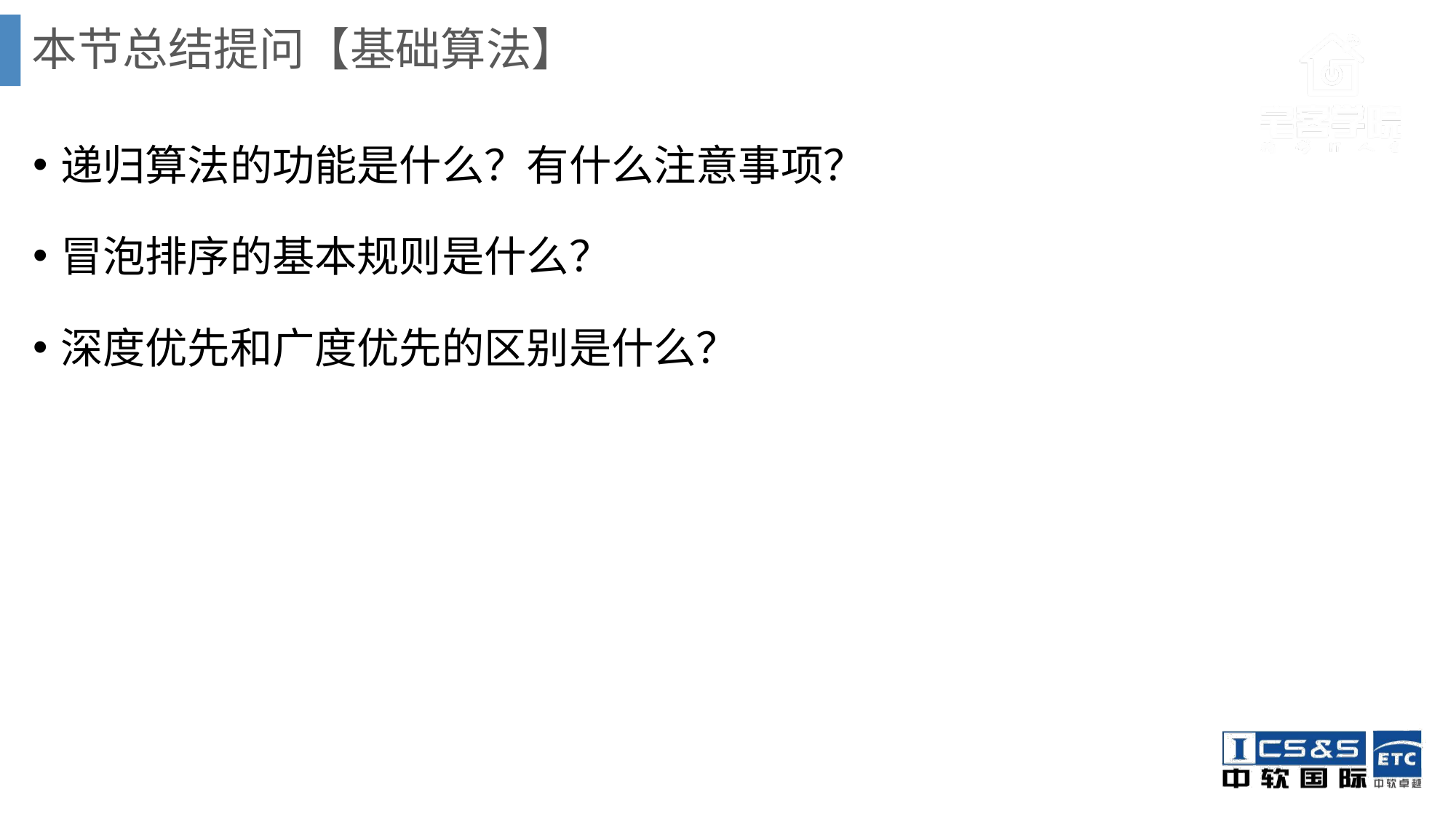

# 本节总结提问【基础算法】
递归算法的功能是什么？有什么注意事项？
冒泡排序的基本规则是什么？
深度优先和广度优先的区别是什么？